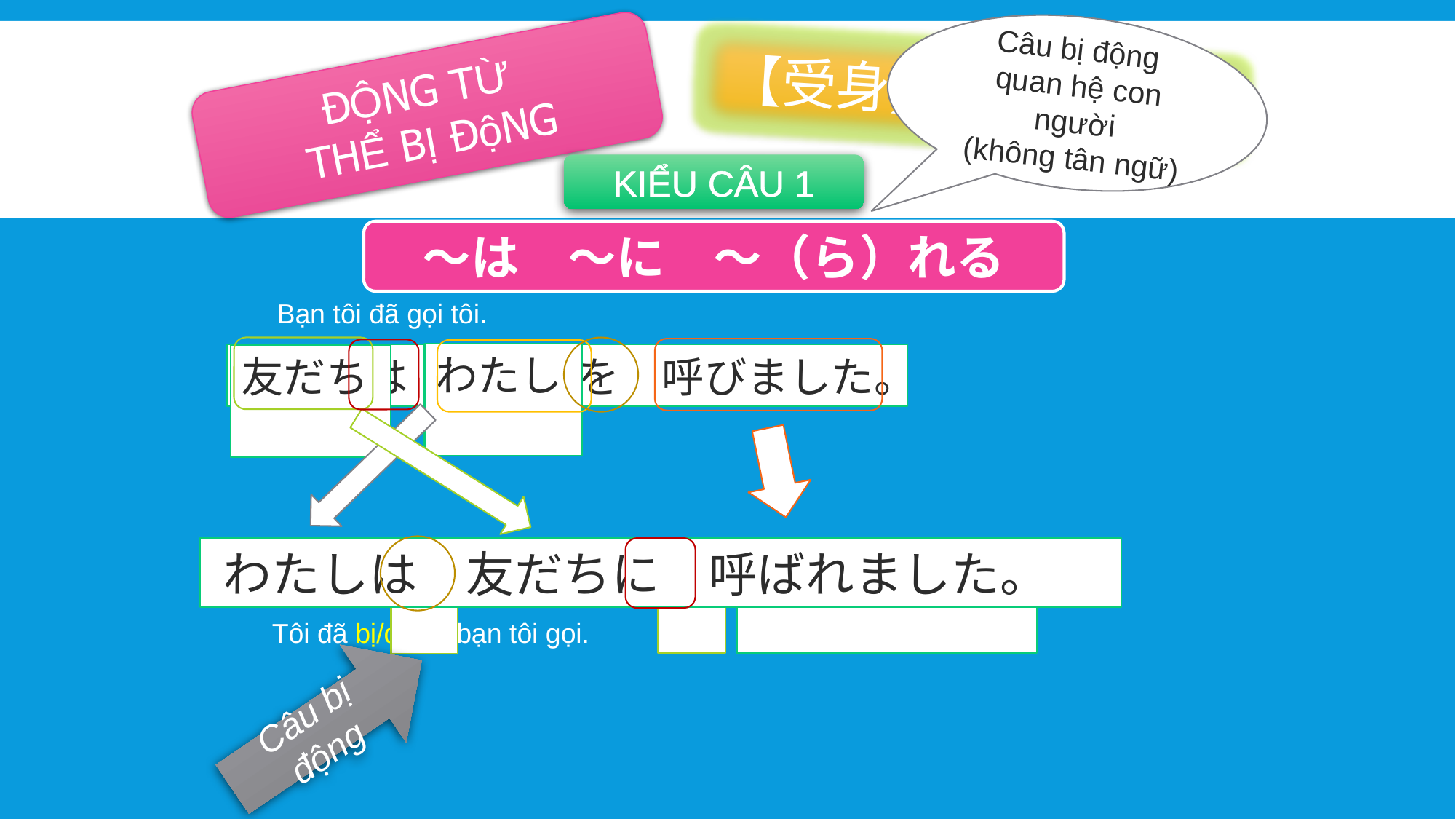

Câu bị động
quan hệ con người
(không tân ngữ)
【受身】（うけみ）
ĐỘNG TỪ
THỂ BỊ ĐộNG
KIỂU CÂU 1
～は　～に　～（ら）れる
Bạn tôi đã gọi tôi.

わたし
友だちは　わたしを　呼びました。
友だち

わたしは　友だちに　呼ばれました。

に
呼ばれました。
は
Tôi đã bị/được bạn tôi gọi.
Câu bị động